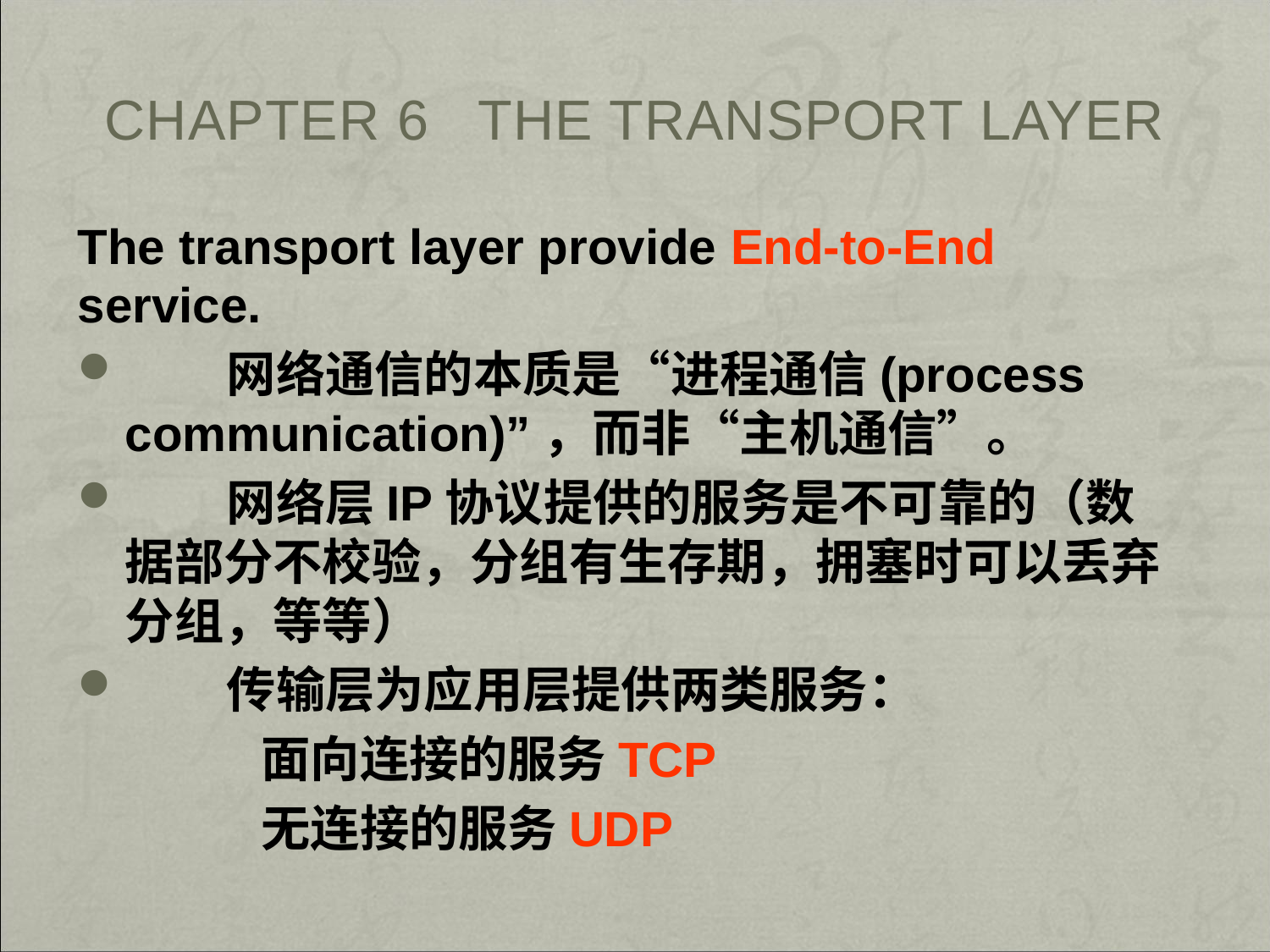

# Chapter 6   The Transport Layer

The transport layer provide End-to-End service.
        网络通信的本质是“进程通信(process communication)”，而非“主机通信”。
        网络层IP协议提供的服务是不可靠的（数据部分不校验，分组有生存期，拥塞时可以丢弃分组，等等）
        传输层为应用层提供两类服务：
	    面向连接的服务TCP
	    无连接的服务UDP